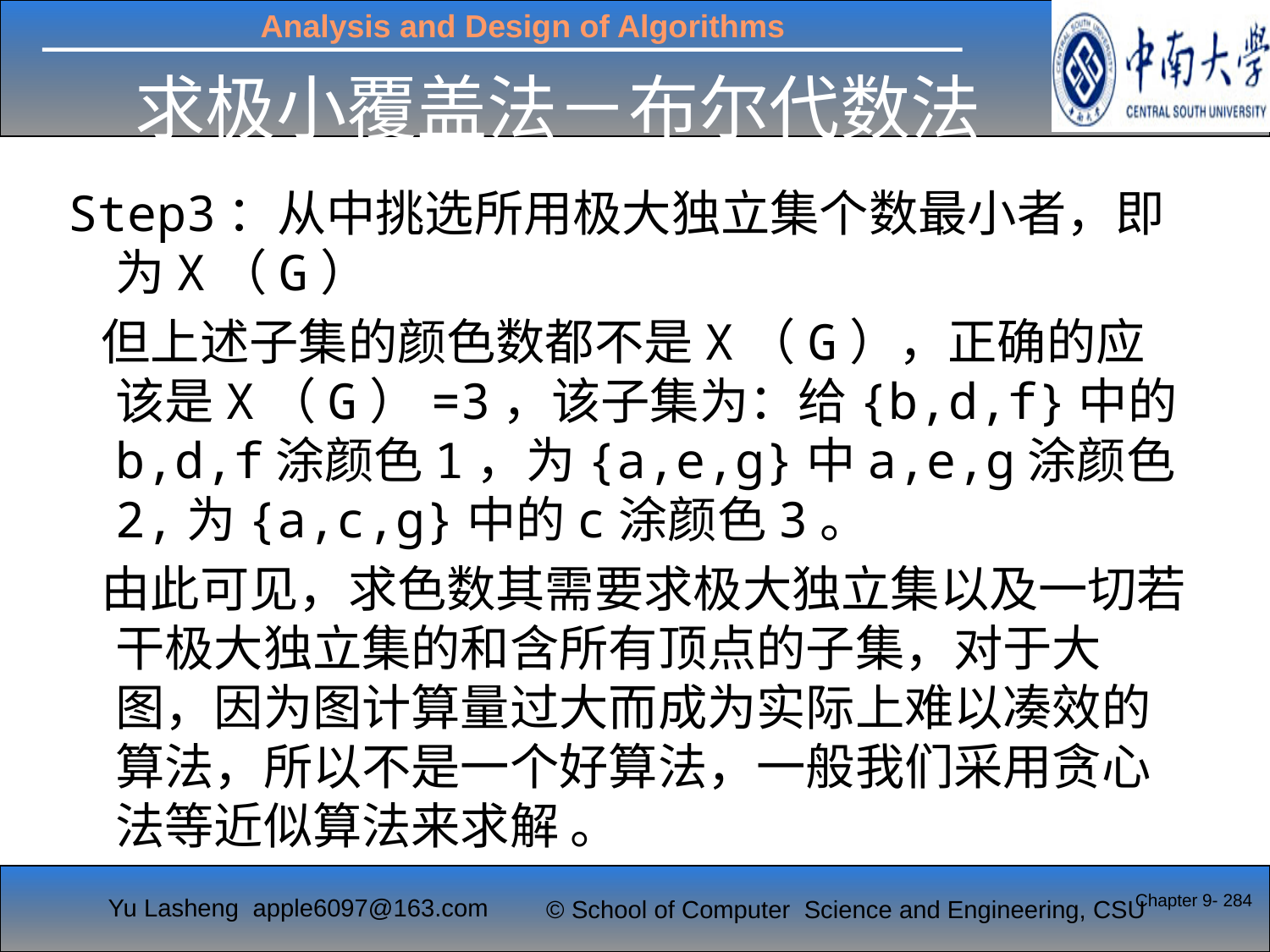

# 求极小覆盖法－布尔代数法
Step3：从中挑选所用极大独立集个数最小者，即为X（G）
  但上述子集的颜色数都不是X（G），正确的应该是X（G）=3，该子集为：给{b,d,f}中的b,d,f涂颜色1，为{a,e,g}中a,e,g涂颜色2,为{a,c,g}中的c涂颜色3。
  由此可见，求色数其需要求极大独立集以及一切若干极大独立集的和含所有顶点的子集，对于大图，因为图计算量过大而成为实际上难以凑效的算法，所以不是一个好算法，一般我们采用贪心法等近似算法来求解 。
Chapter 9- 284